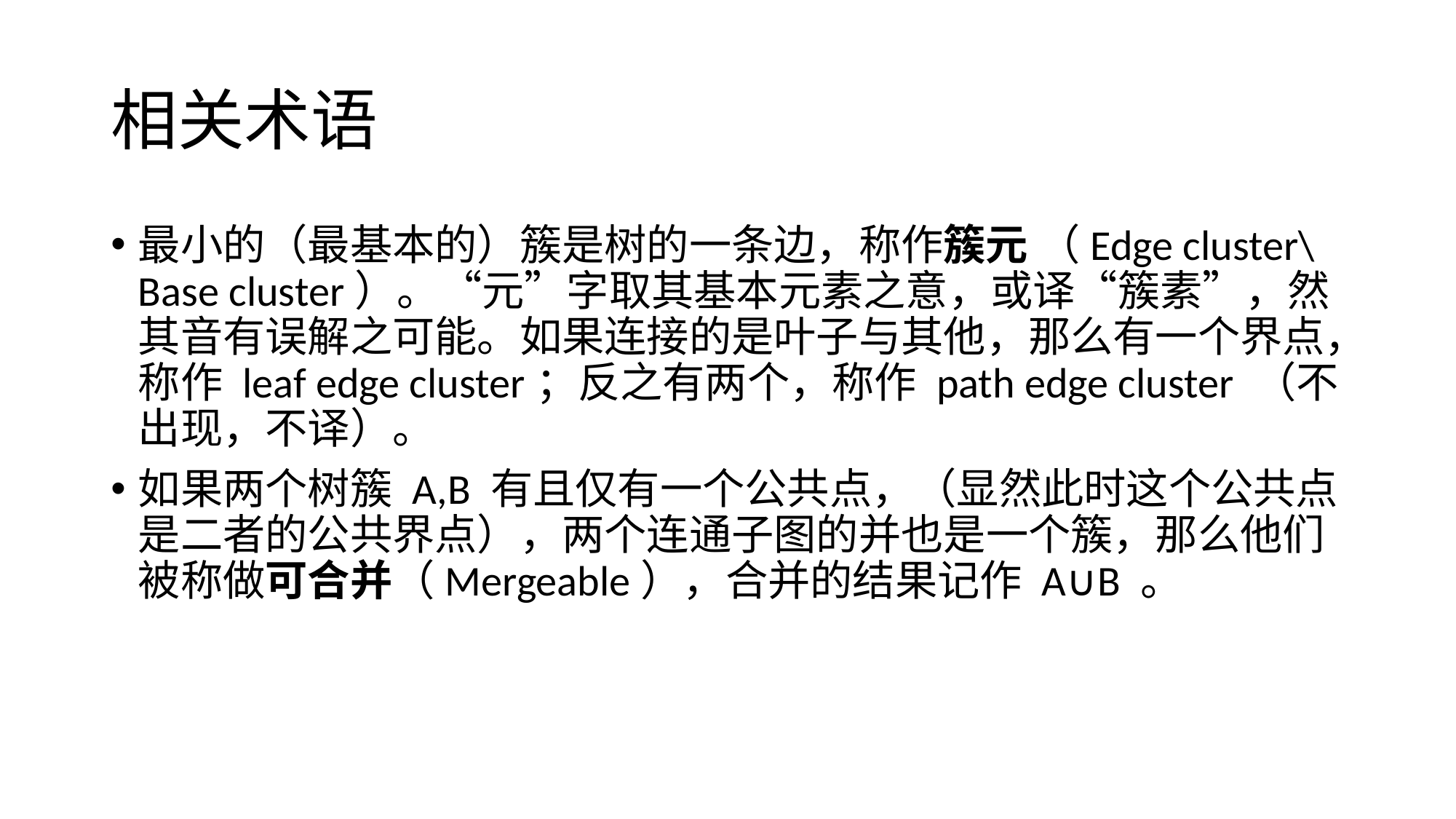

# 相关术语
最小的（最基本的）簇是树的一条边，称作簇元 （Edge cluster\Base cluster）。“元”字取其基本元素之意，或译“簇素”，然其音有误解之可能。如果连接的是叶子与其他，那么有一个界点，称作 leaf edge cluster；反之有两个，称作 path edge cluster （不出现，不译）。
如果两个树簇 A,B 有且仅有一个公共点，（显然此时这个公共点是二者的公共界点），两个连通子图的并也是一个簇，那么他们被称做可合并（Mergeable），合并的结果记作 A∪B 。